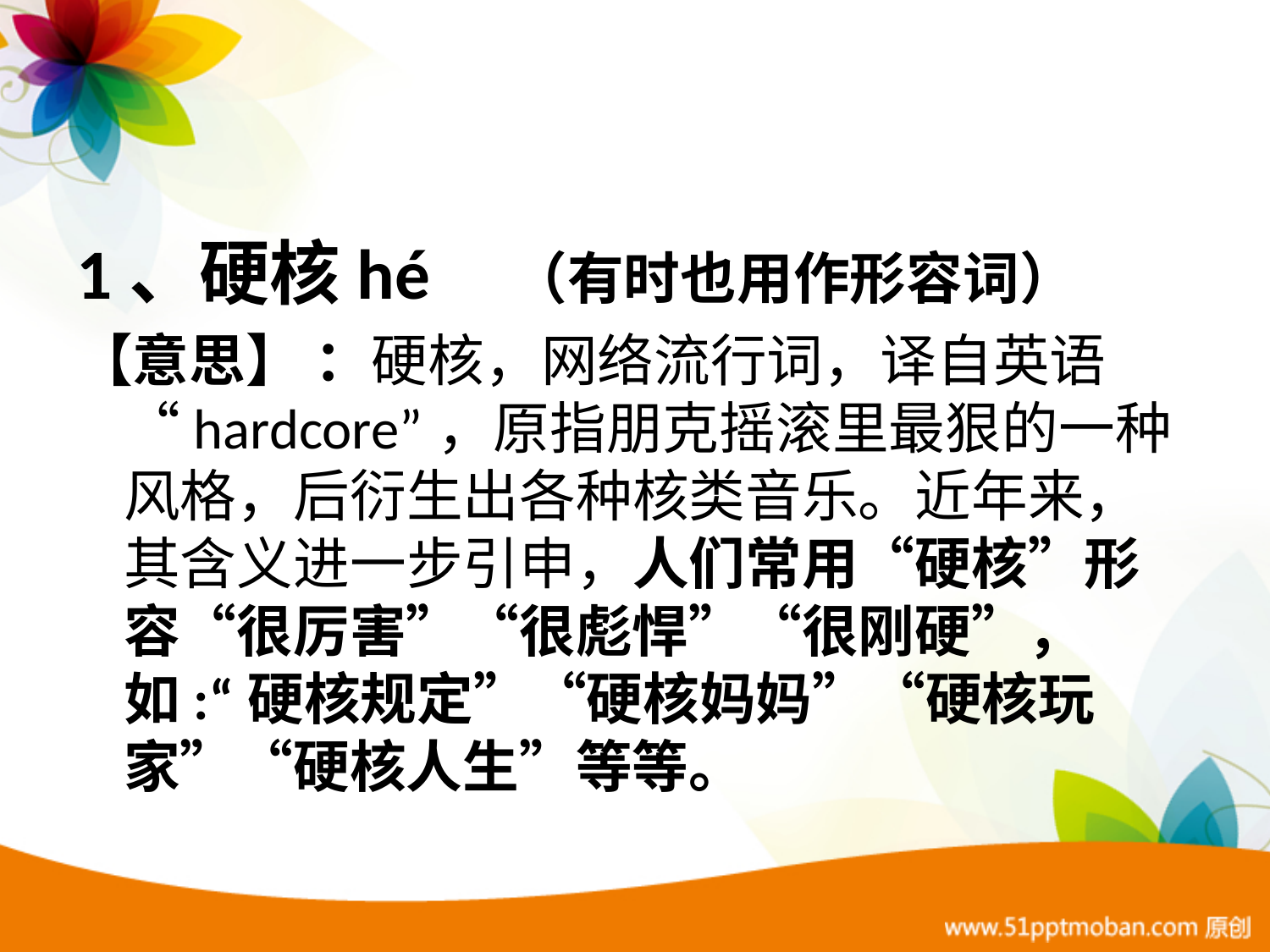

1、硬核hé    （有时也用作形容词）
【意思】 ：硬核，网络流行词，译自英语“hardcore”，原指朋克摇滚里最狠的一种风格，后衍生出各种核类音乐。近年来，其含义进一步引申，人们常用“硬核”形容“很厉害”“很彪悍”“很刚硬”，如:“硬核规定”“硬核妈妈”“硬核玩家”“硬核人生”等等。